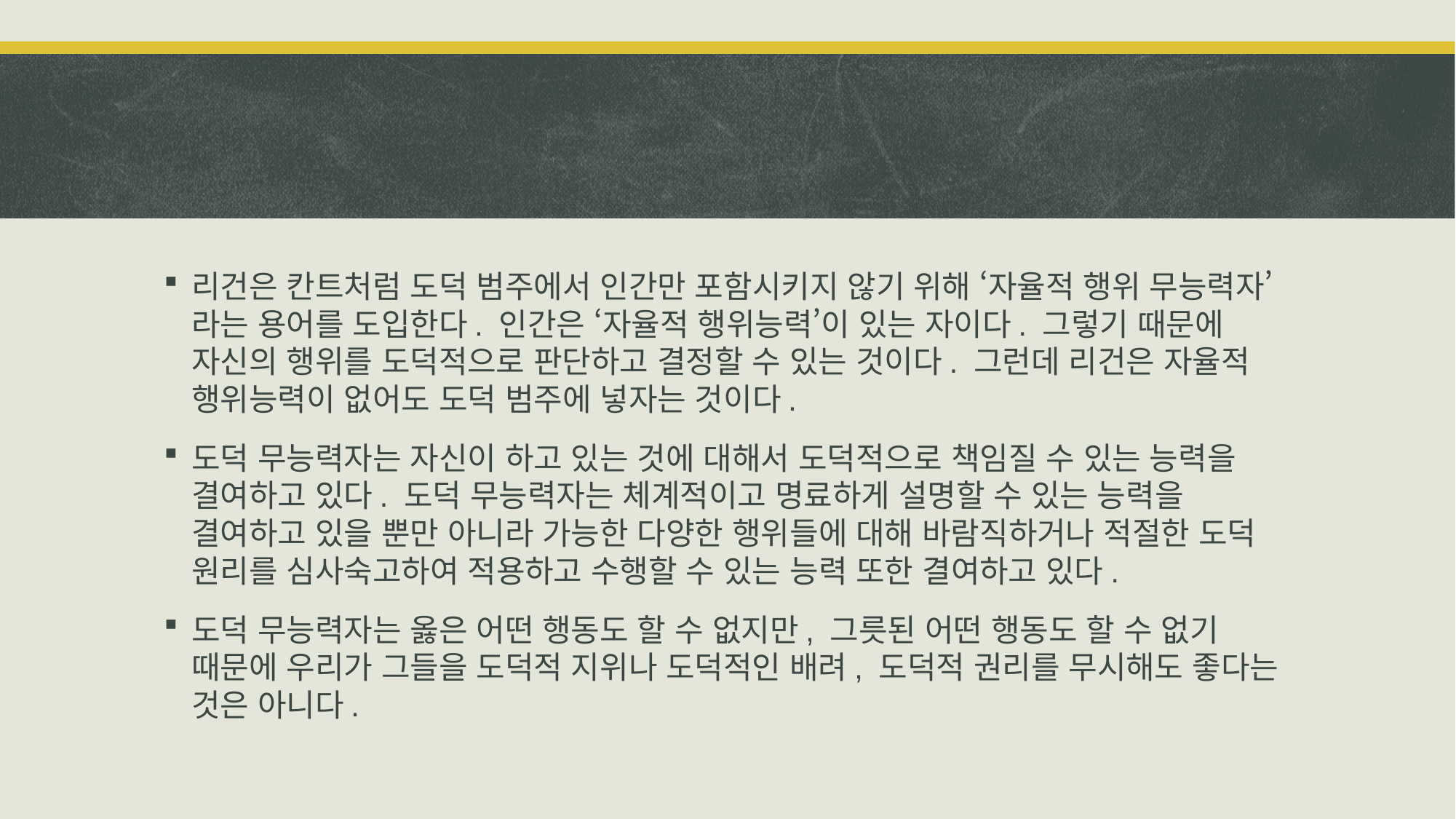

#
리건은 칸트처럼 도덕 범주에서 인간만 포함시키지 않기 위해 ‘자율적 행위 무능력자’라는 용어를 도입한다. 인간은 ‘자율적 행위능력’이 있는 자이다. 그렇기 때문에 자신의 행위를 도덕적으로 판단하고 결정할 수 있는 것이다. 그런데 리건은 자율적 행위능력이 없어도 도덕 범주에 넣자는 것이다.
도덕 무능력자는 자신이 하고 있는 것에 대해서 도덕적으로 책임질 수 있는 능력을 결여하고 있다. 도덕 무능력자는 체계적이고 명료하게 설명할 수 있는 능력을 결여하고 있을 뿐만 아니라 가능한 다양한 행위들에 대해 바람직하거나 적절한 도덕 원리를 심사숙고하여 적용하고 수행할 수 있는 능력 또한 결여하고 있다.
도덕 무능력자는 옳은 어떤 행동도 할 수 없지만, 그릇된 어떤 행동도 할 수 없기 때문에 우리가 그들을 도덕적 지위나 도덕적인 배려, 도덕적 권리를 무시해도 좋다는 것은 아니다.